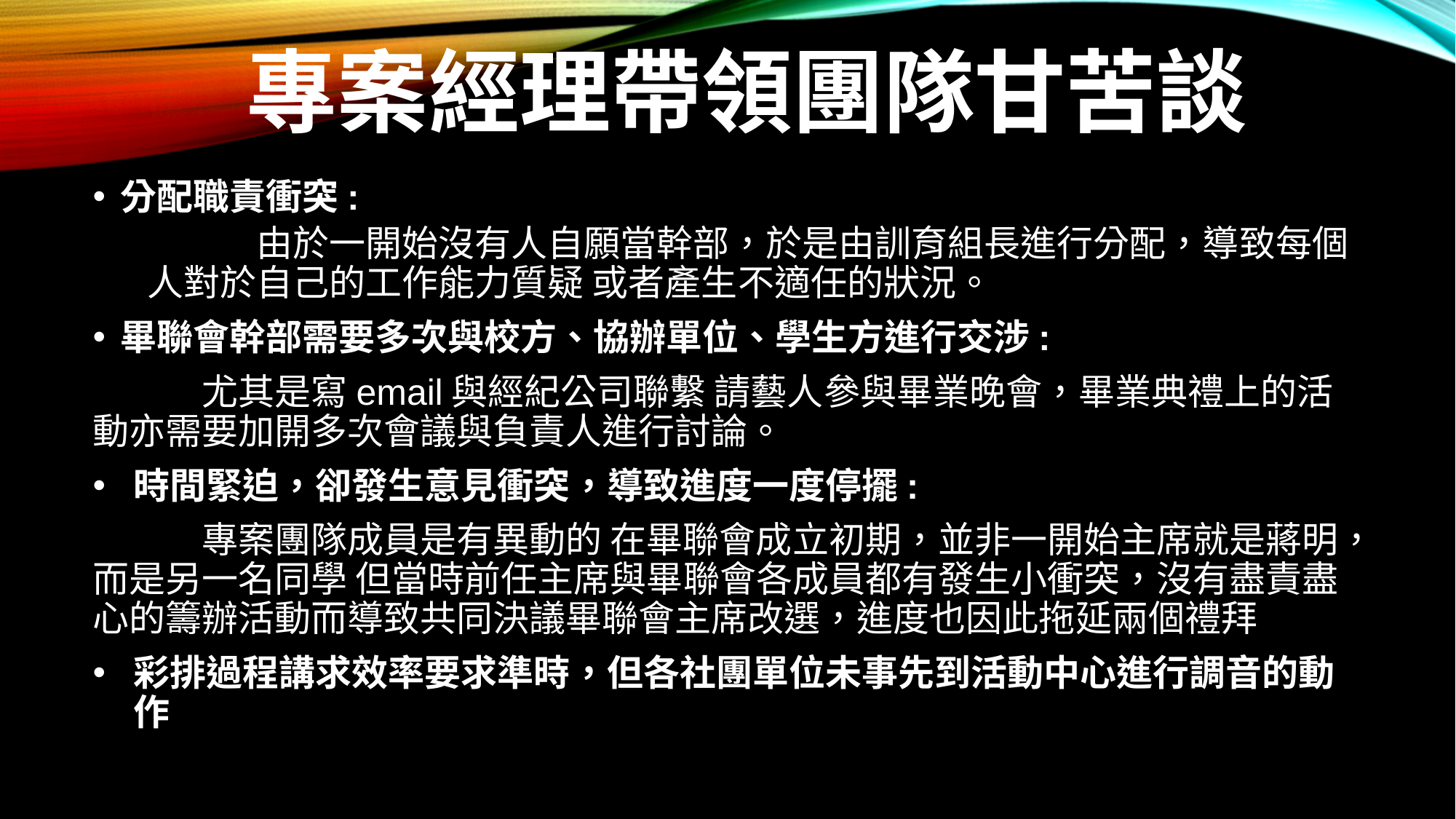

# 專案經理帶領團隊甘苦談
分配職責衝突:
	由於一開始沒有人自願當幹部，於是由訓育組長進行分配，導致每個人對於自己的工作能力質疑 或者產生不適任的狀況。
畢聯會幹部需要多次與校方、協辦單位、學生方進行交涉:
	尤其是寫email與經紀公司聯繫 請藝人參與畢業晚會，畢業典禮上的活動亦需要加開多次會議與負責人進行討論。
時間緊迫，卻發生意見衝突，導致進度一度停擺:
	專案團隊成員是有異動的 在畢聯會成立初期，並非一開始主席就是蔣明，而是另一名同學 但當時前任主席與畢聯會各成員都有發生小衝突，沒有盡責盡心的籌辦活動而導致共同決議畢聯會主席改選，進度也因此拖延兩個禮拜
彩排過程講求效率要求準時，但各社團單位未事先到活動中心進行調音的動作